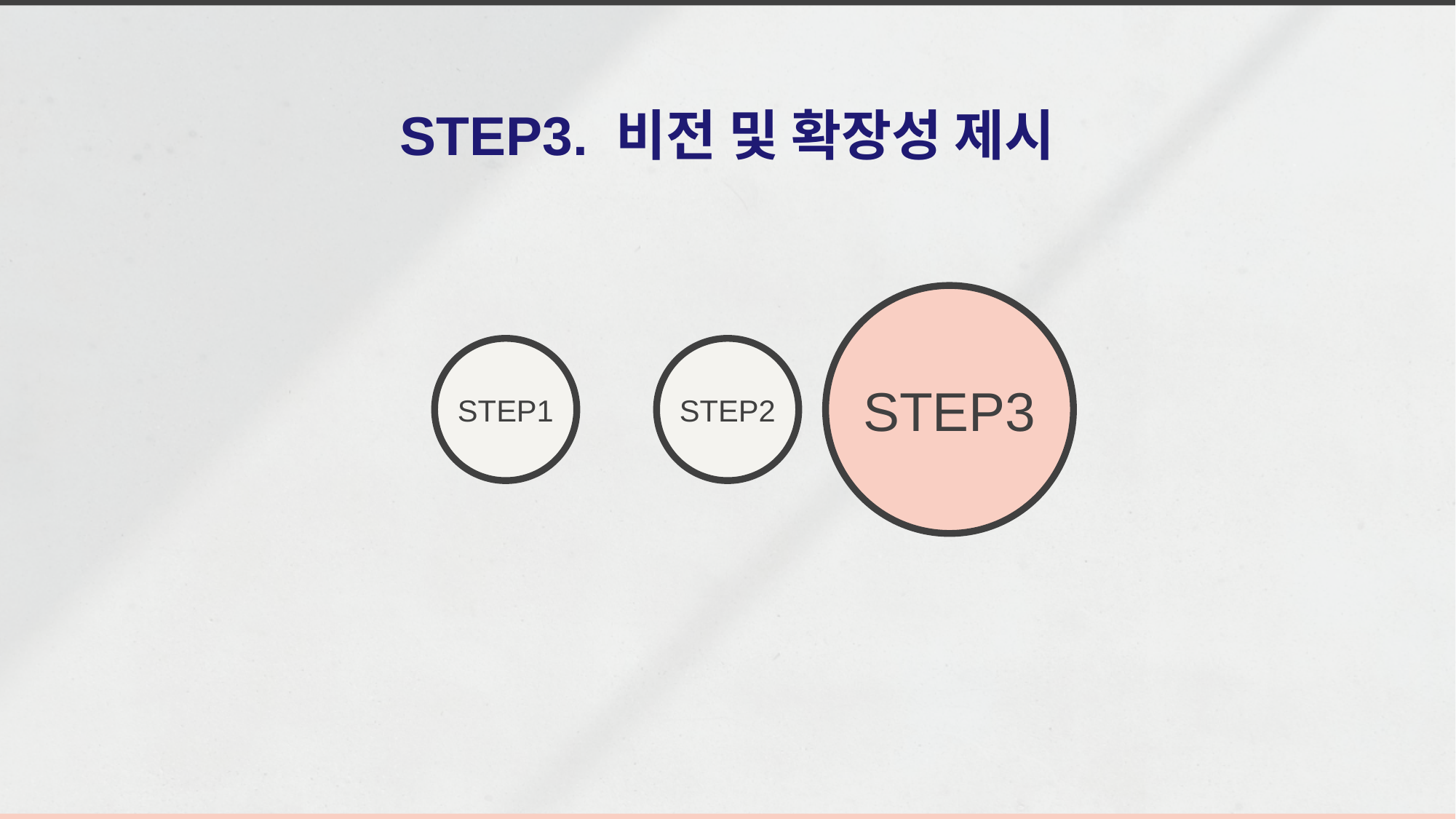

STEP3. 비전 및 확장성 제시

STEP1
STEP2
STEP3